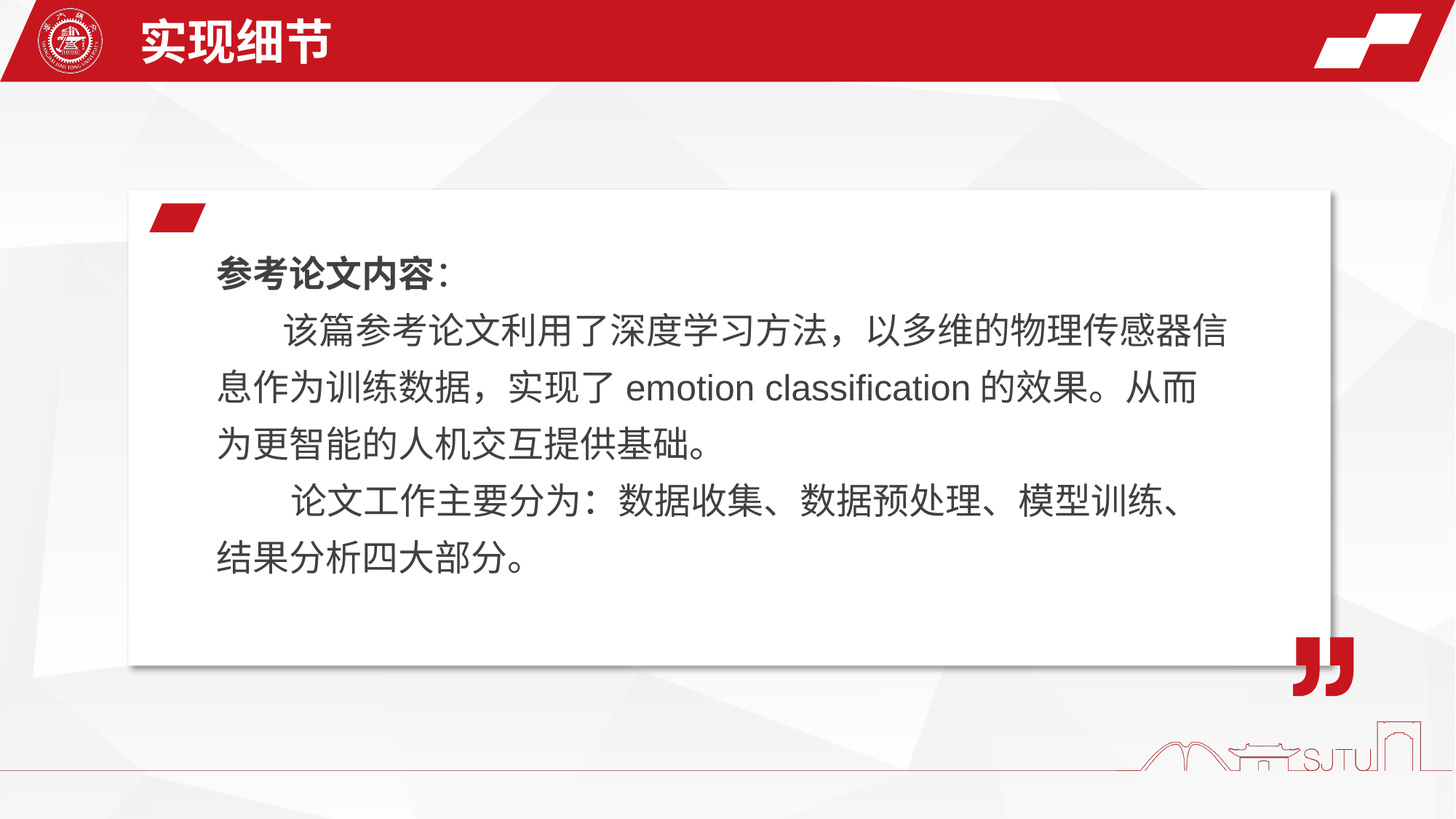

实现细节

参考论文内容：
       该篇参考论文利用了深度学习方法，以多维的物理传感器信息作为训练数据，实现了emotion classification的效果。从而为更智能的人机交互提供基础。
        论文工作主要分为：数据收集、数据预处理、模型训练、结果分析四大部分。